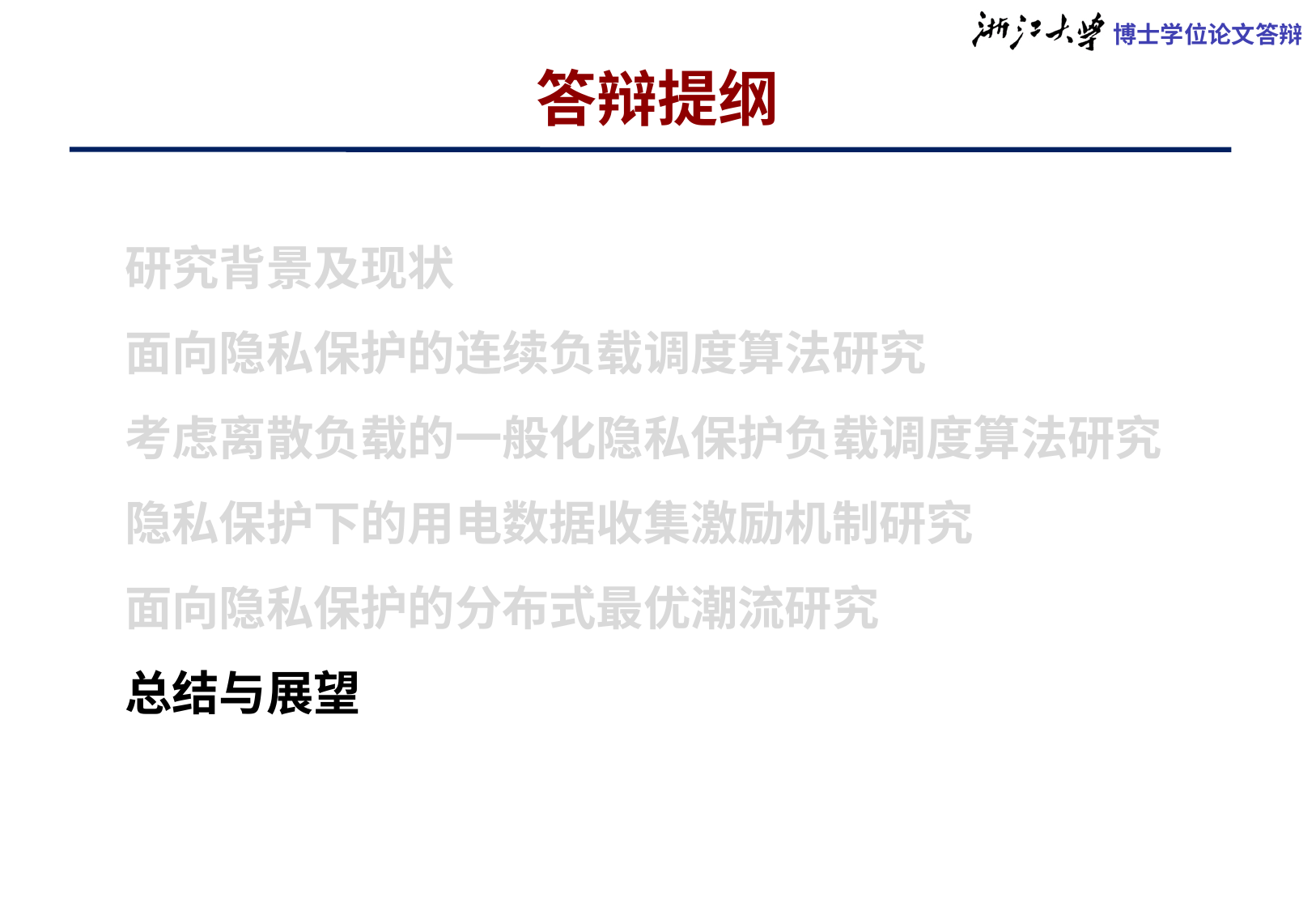

# 答辩提纲
研究背景及现状
面向隐私保护的连续负载调度算法研究
考虑离散负载的一般化隐私保护负载调度算法研究
隐私保护下的用电数据收集激励机制研究
面向隐私保护的分布式最优潮流研究
总结与展望